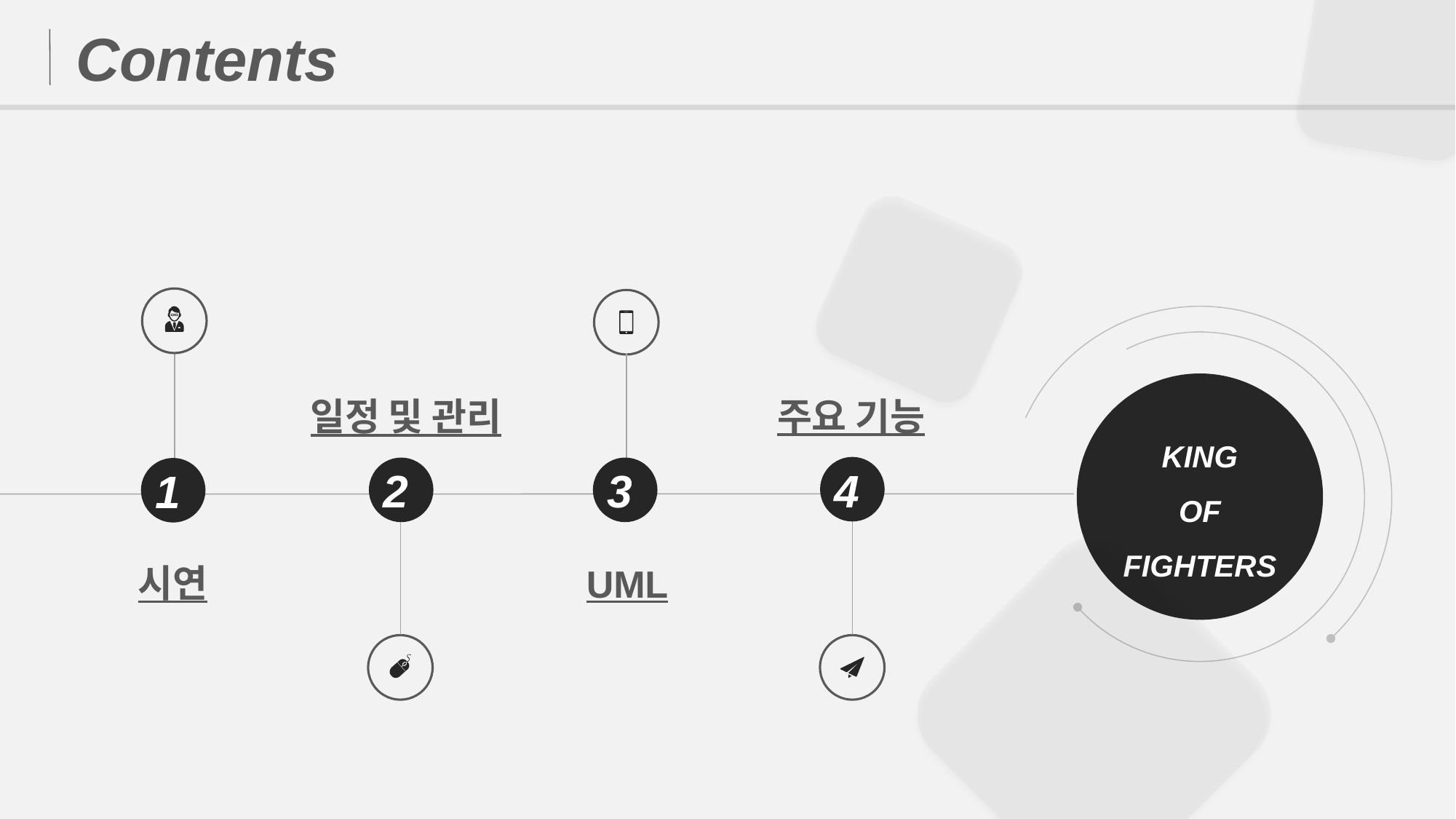

Contents

주요 기능
일정 및 관리

KING
OF
FIGHTERS
4
2
3
1

시연
UML